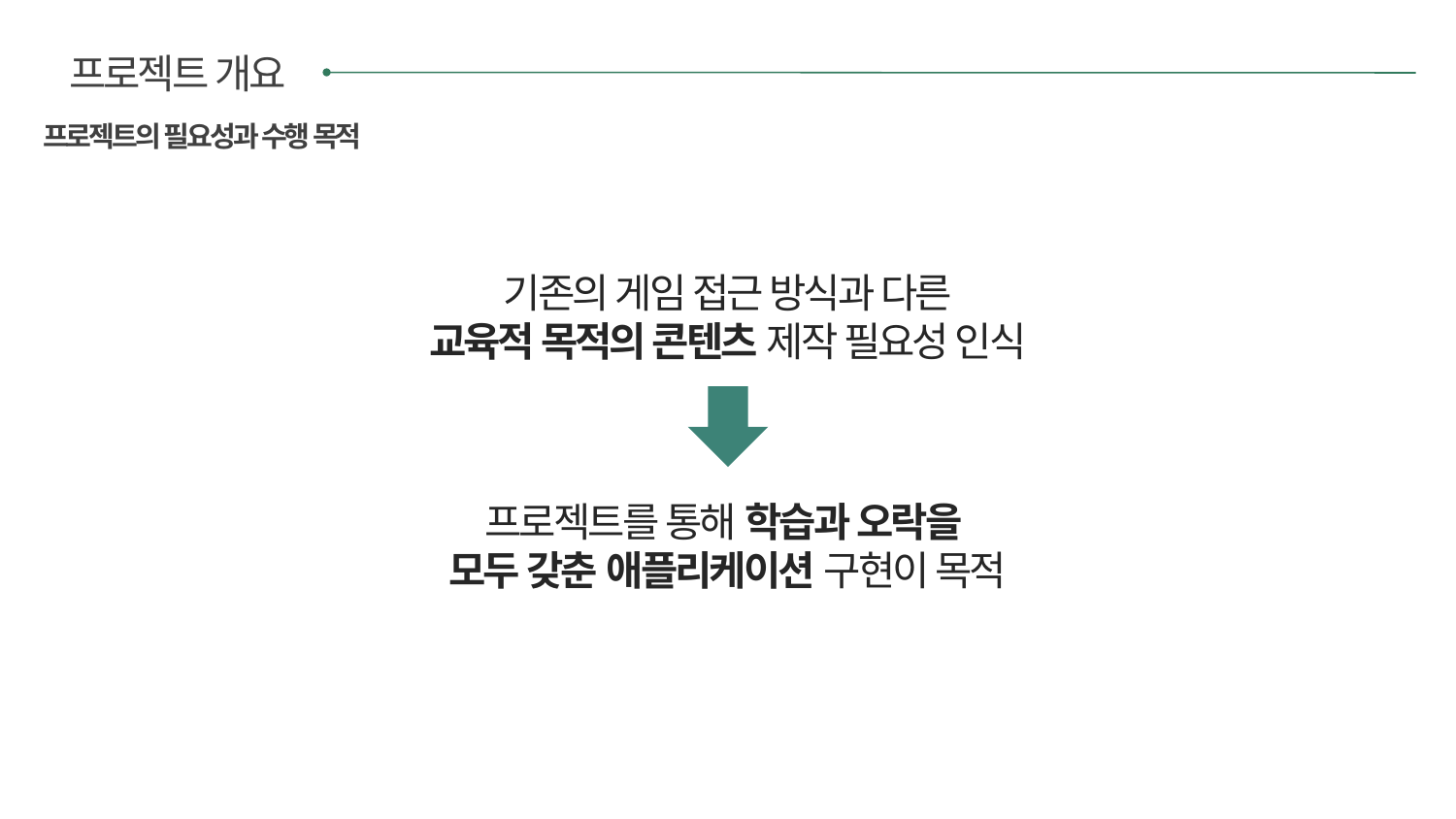

프로젝트 개요
프로젝트의 필요성과 수행 목적
기존의 게임 접근 방식과 다른
교육적 목적의 콘텐츠 제작 필요성 인식

프로젝트를 통해 학습과 오락을
모두 갖춘 애플리케이션 구현이 목적